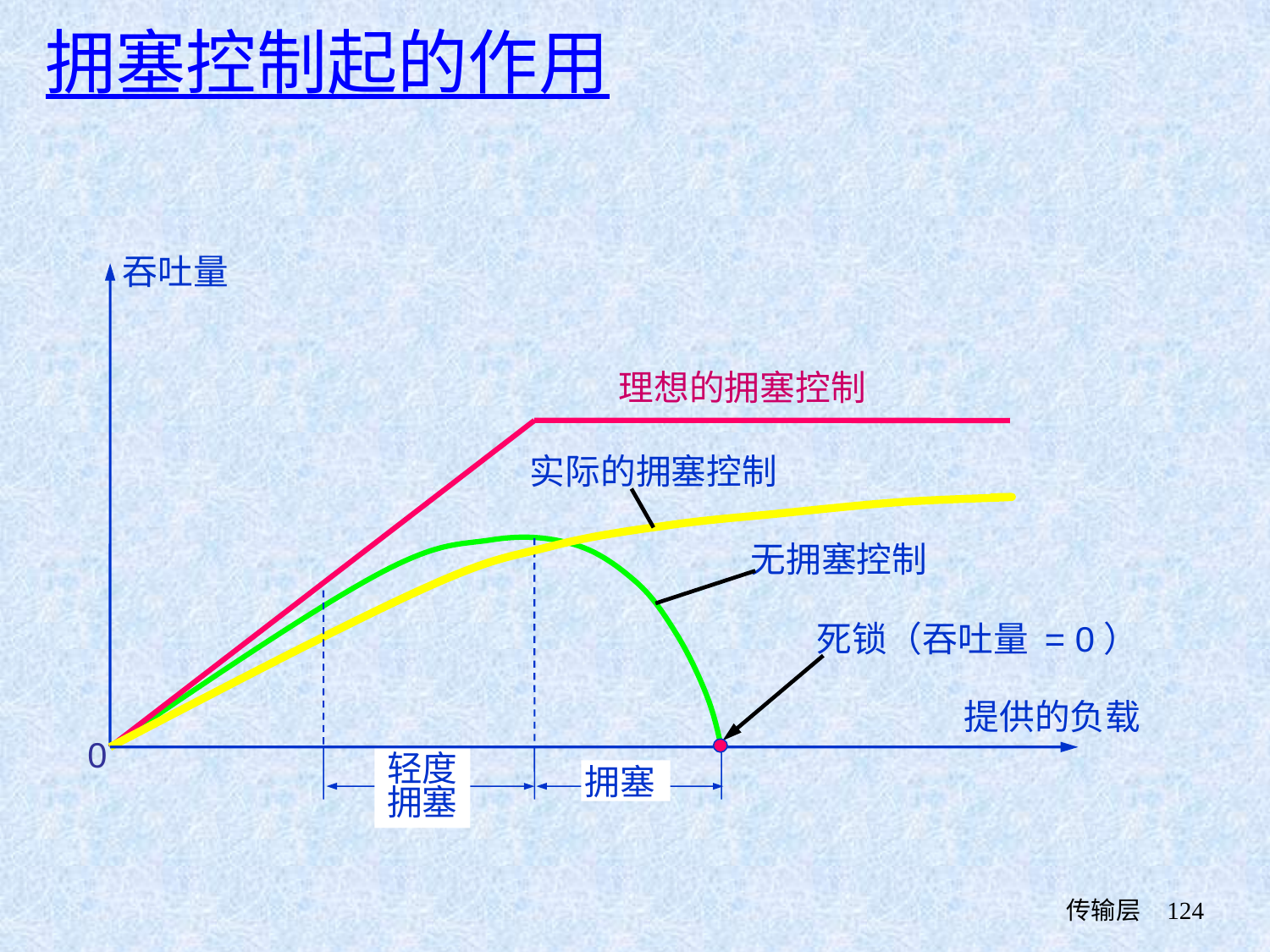

拥塞控制起的作用
吞吐量
理想的拥塞控制

实际的拥塞控制

无拥塞控制

死锁（吞吐量 = 0）

提供的负载
0

轻度
拥塞
拥塞

 传输层
124